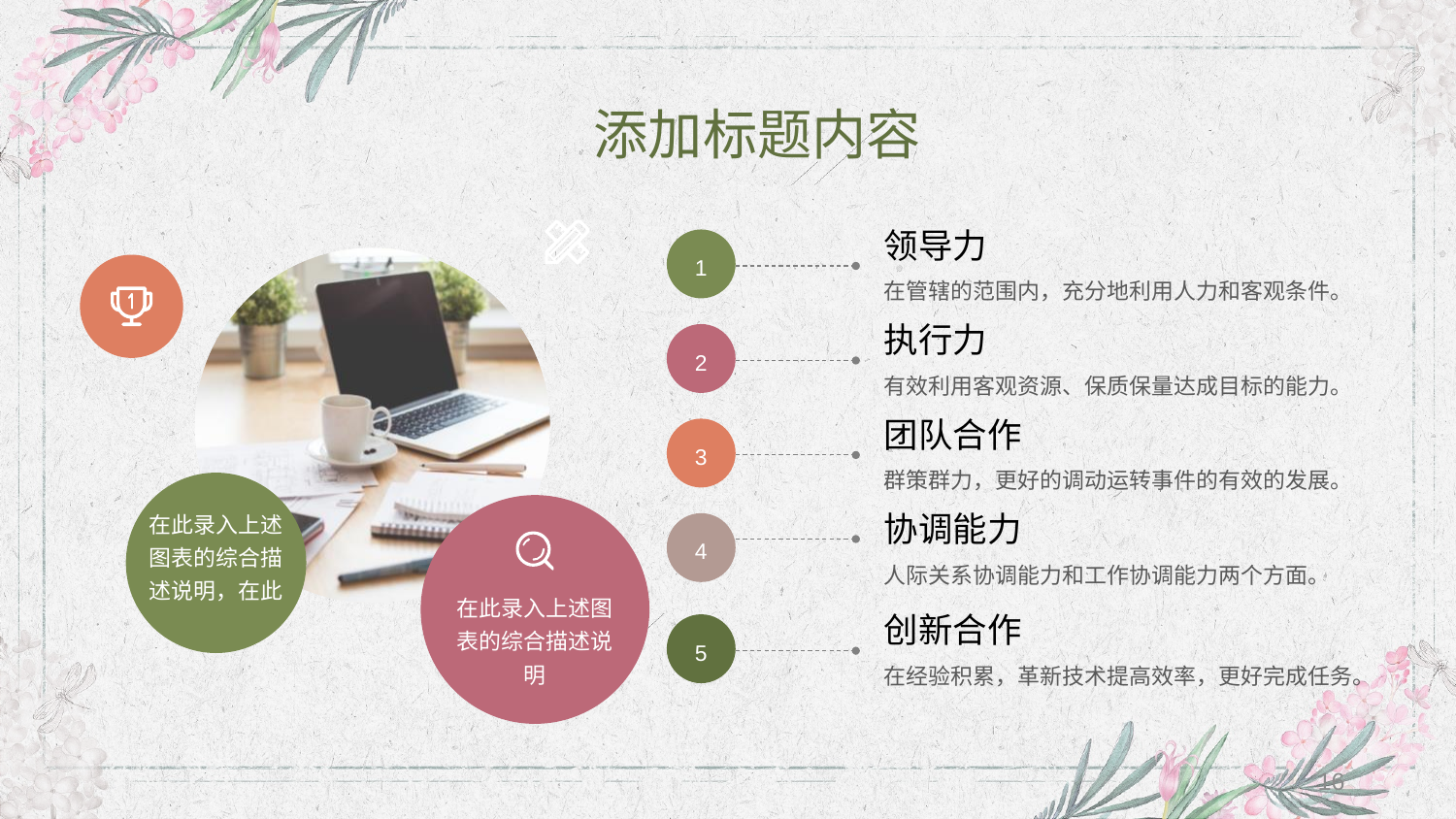

添加标题内容

在此录入上述图表的综合描述说明，在此

在此录入上述图表的综合描述说明
领导力
1
在管辖的范围内，充分地利用人力和客观条件。
执行力
2
有效利用客观资源、保质保量达成目标的能力。
团队合作
3
群策群力，更好的调动运转事件的有效的发展。
协调能力
4
人际关系协调能力和工作协调能力两个方面。
创新合作
5
在经验积累，革新技术提高效率，更好完成任务。